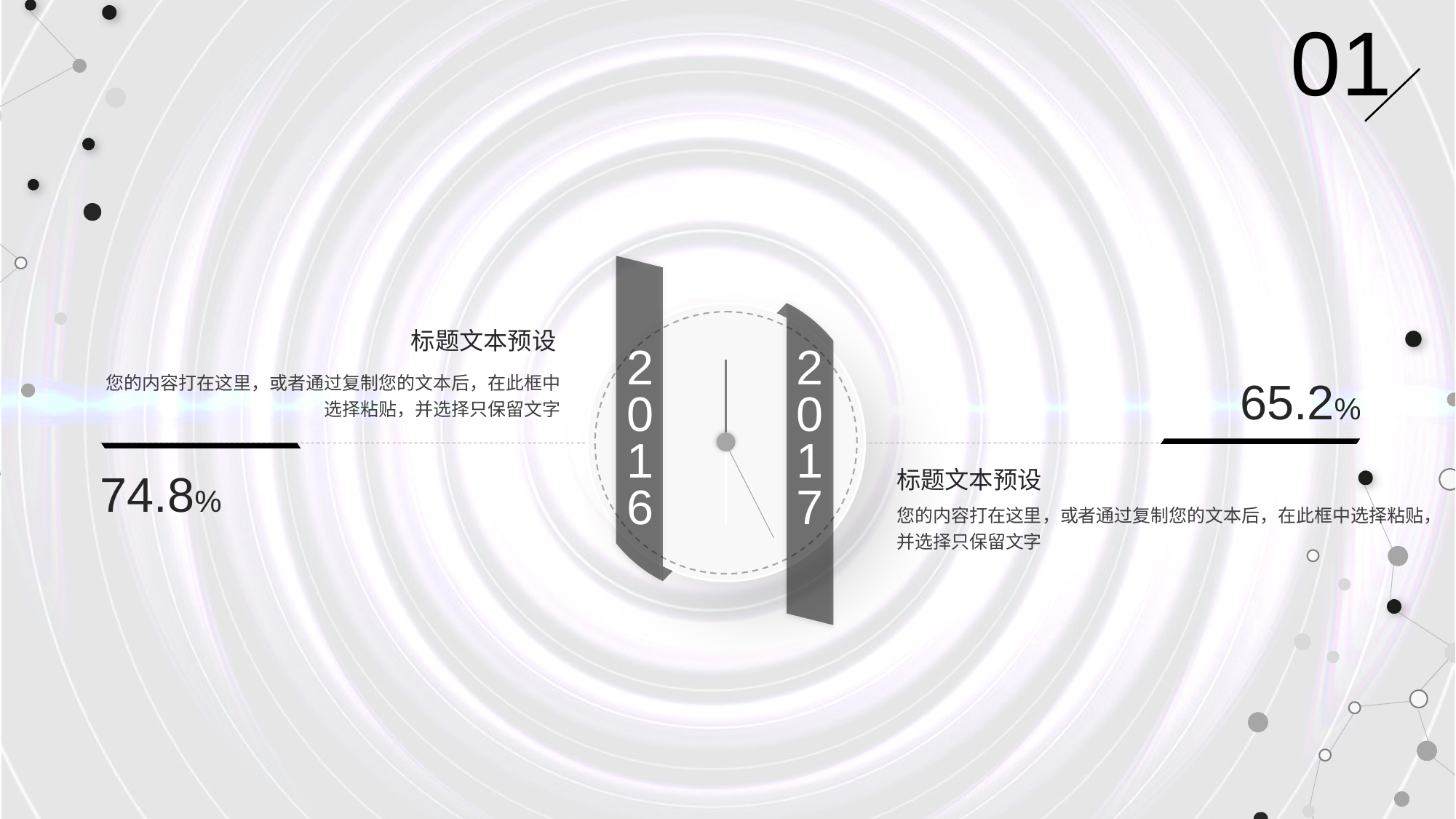

01

标题文本预设

2
0
1
6
2
0
1
7

您的内容打在这里，或者通过复制您的文本后，在此框中选择粘贴，并选择只保留文字
65.2%

74.8%
标题文本预设

您的内容打在这里，或者通过复制您的文本后，在此框中选择粘贴，并选择只保留文字